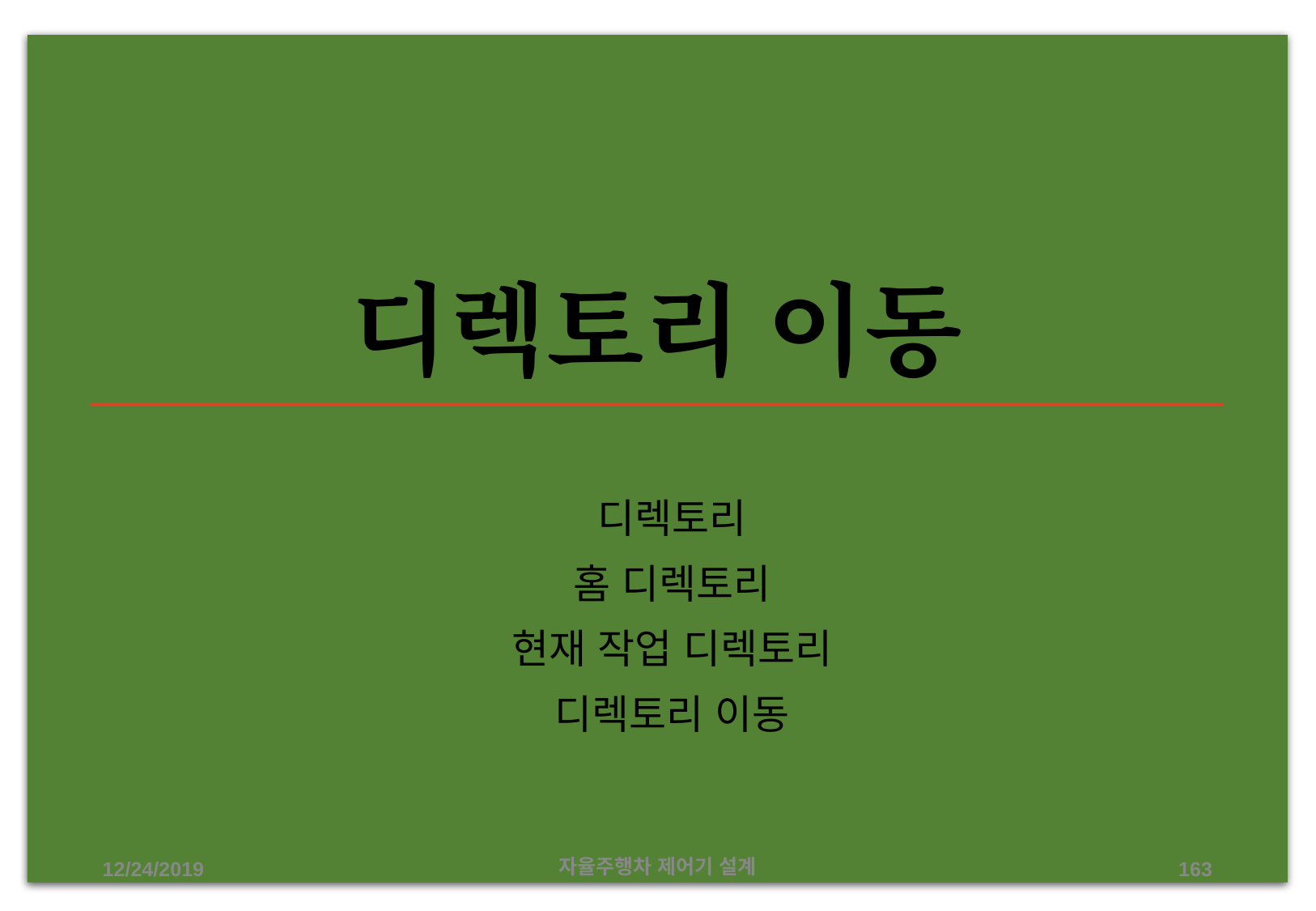

# 디렉토리 이동
디렉토리
홈 디렉토리
현재 작업 디렉토리
디렉토리 이동
12/24/2019
자율주행차 제어기 설계
163